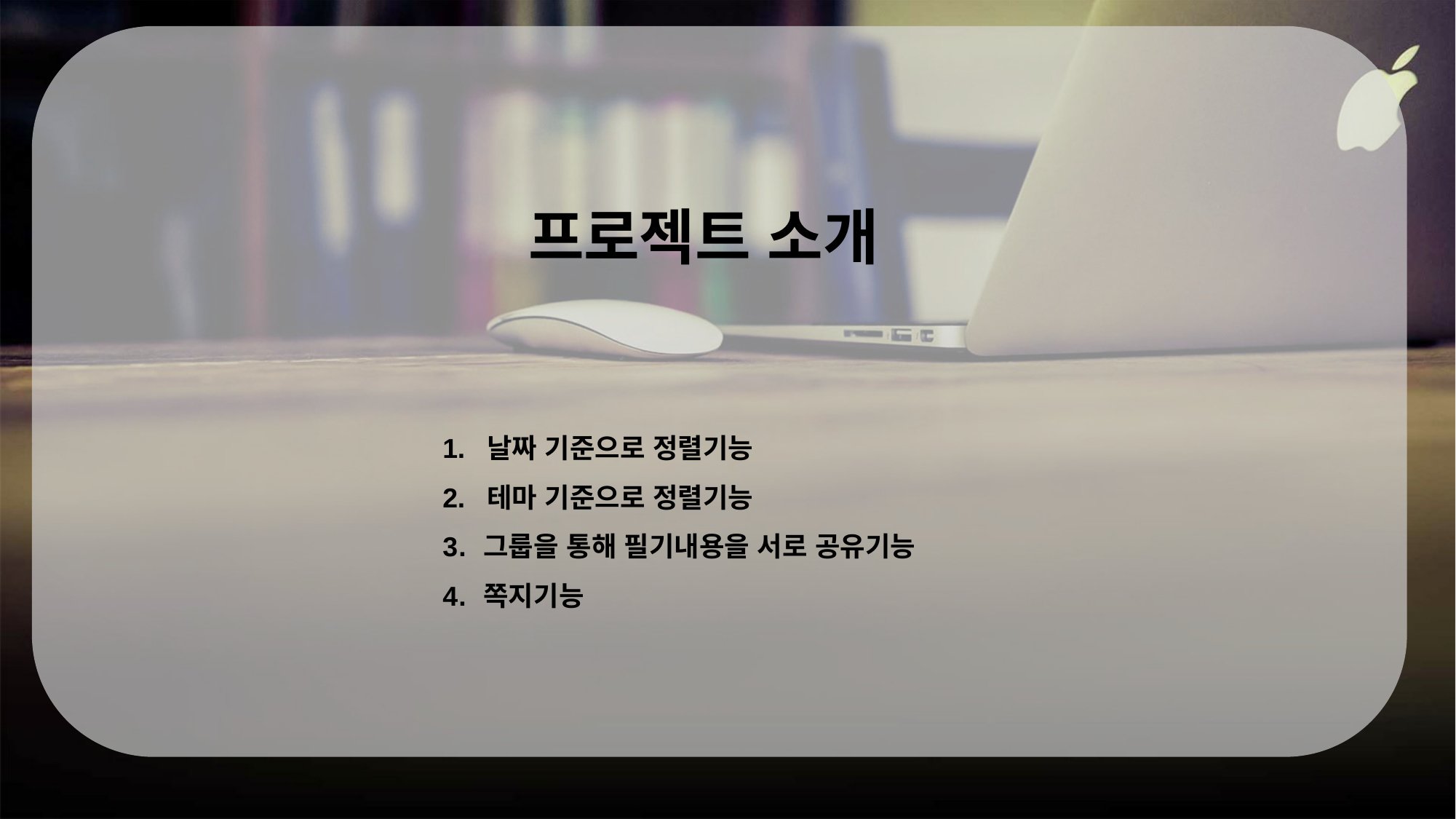

프로젝트 소개
1.  날짜 기준으로 정렬기능
2.  테마 기준으로 정렬기능
그룹을 통해 필기내용을 서로 공유기능
쪽지기능